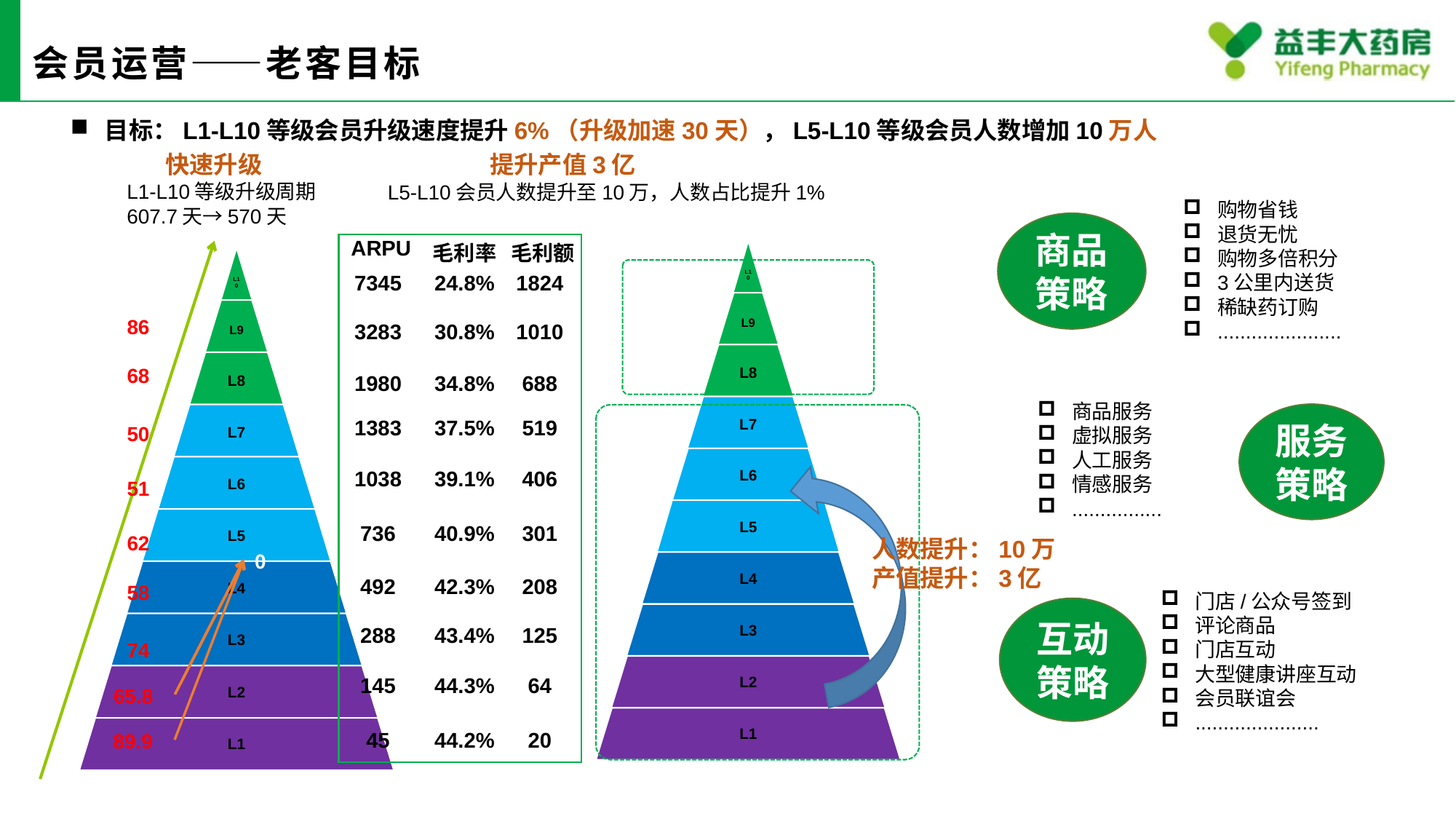

# 会员运营——老客目标
目标：L1-L10等级会员升级速度提升6%（升级加速30天），L5-L10等级会员人数增加10万人
     快速升级
L1-L10等级升级周期
607.7天→570天
               提升产值3亿
L5-L10会员人数提升至10万，人数占比提升1%

购物省钱
退货无忧
购物多倍积分
3公里内送货
稀缺药订购
......................
|  |  |  |
| --- | --- | --- |
| ARPU | 毛利率 | 毛利额 |
| 7345 | 24.8% | 1824 |
| 3283 | 30.8% | 1010 |
| 1980 | 34.8% | 688 |
| 1383 | 37.5% | 519 |
| 1038 | 39.1% | 406 |
| 736 | 40.9% | 301 |
| 492 | 42.3% | 208 |
| 288 | 43.4% | 125 |
| 145 | 44.3% | 64 |
| 45 | 44.2% | 20 |
商品策略

L10
L9
L8
L7
L6
L5
L4
L3
L2
L1
L10
L9
L8
L7
L6
L5
L4
L3
L2
L1

86
68
商品服务
虚拟服务
人工服务
情感服务
................
服务策略

50
51
62
人数提升：10万
产值提升：3亿

0
58
门店/公众号签到
评论商品
门店互动
大型健康讲座互动
会员联谊会
......................
互动策略
74
65.8
89.9